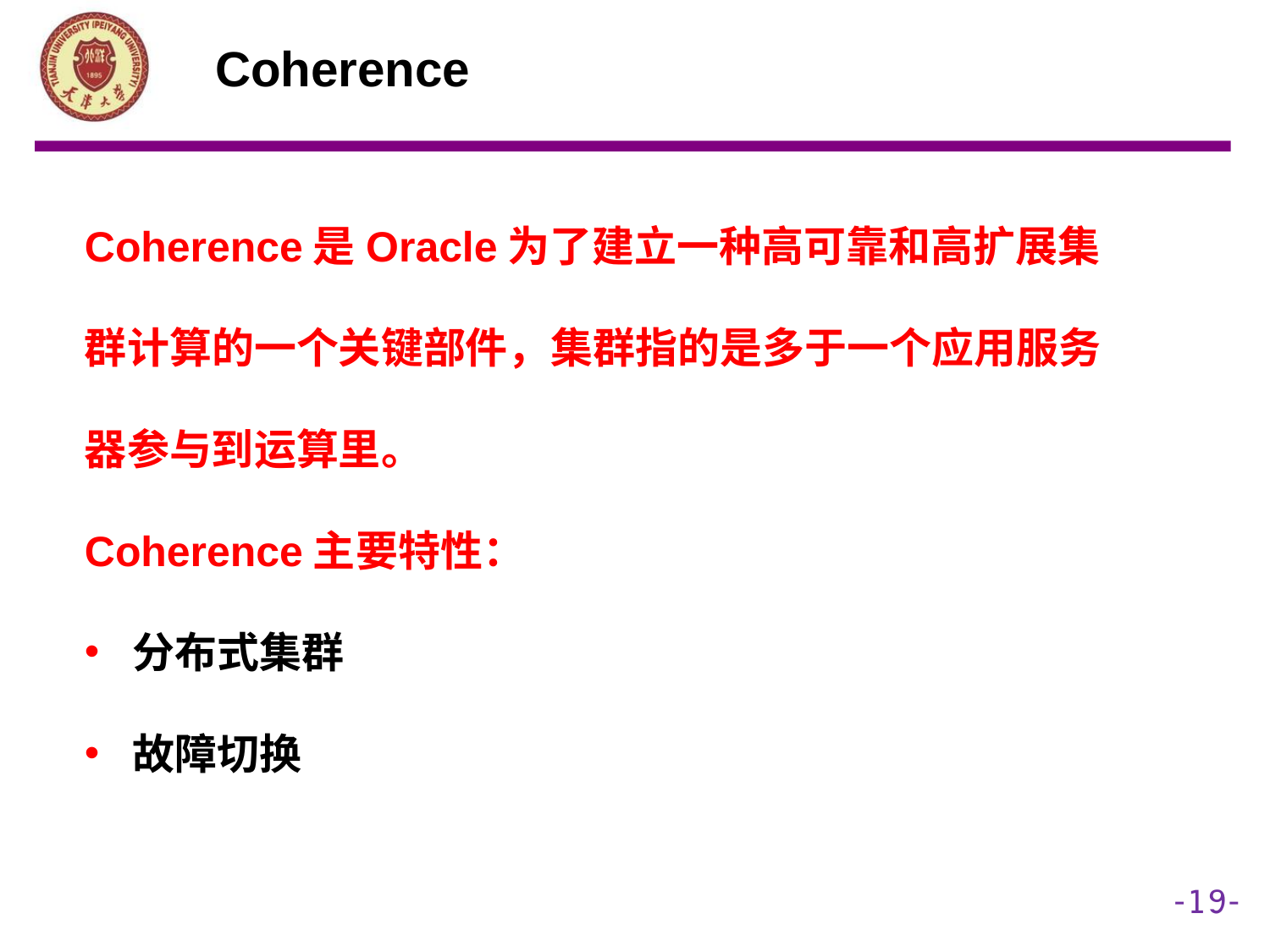

Coherence
Coherence是Oracle为了建立一种高可靠和高扩展集群计算的一个关键部件，集群指的是多于一个应用服务器参与到运算里。
Coherence主要特性：
分布式集群
故障切换